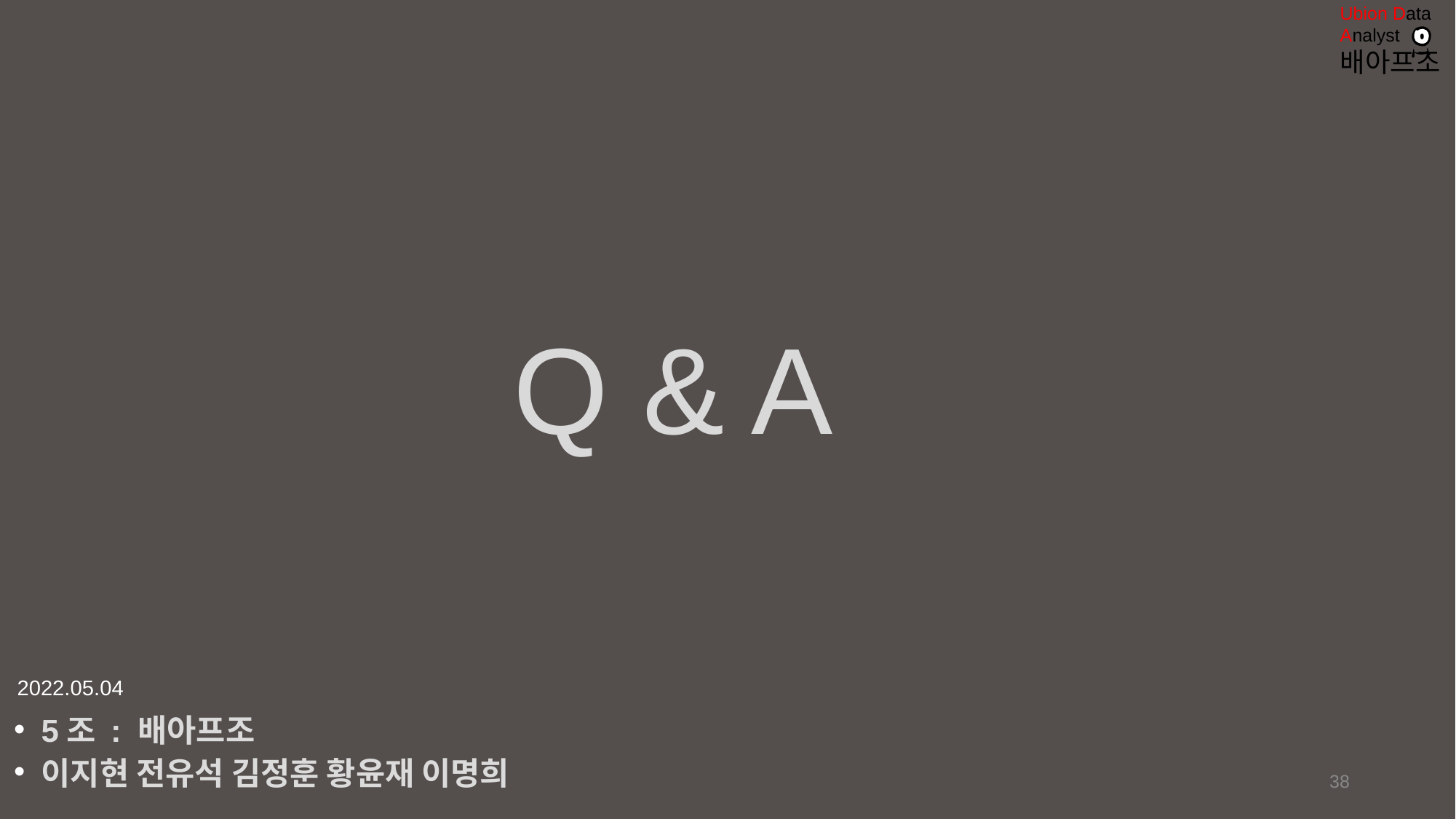

# Q & A
2022.05.04
5조 : 배아프조
이지현 전유석 김정훈 황윤재 이명희
38